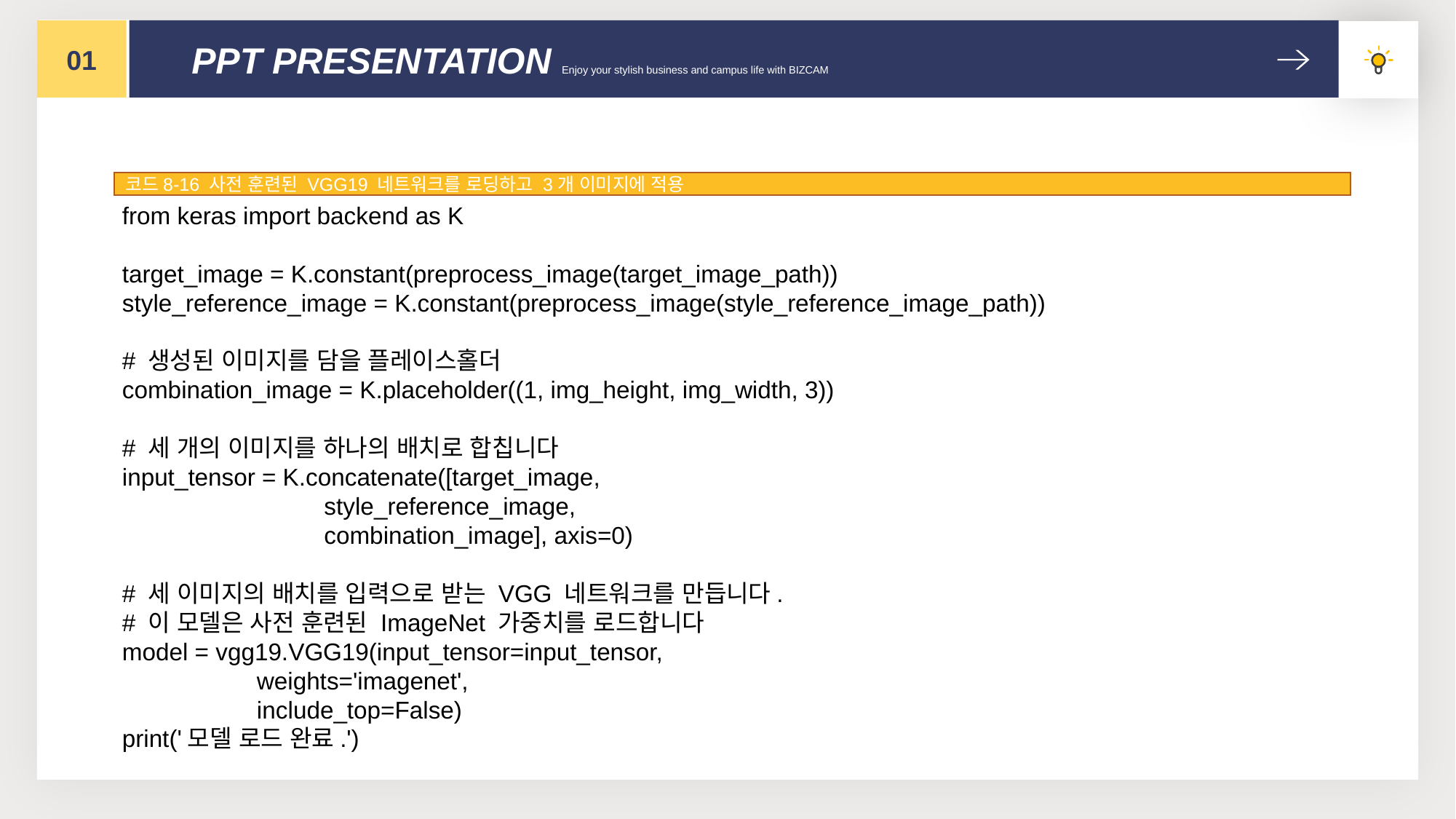

01
PPT PRESENTATION Enjoy your stylish business and campus life with BIZCAM

코드8-16 사전 훈련된 VGG19 네트워크를 로딩하고 3개 이미지에 적용
from keras import backend as K

target_image = K.constant(preprocess_image(target_image_path))
style_reference_image = K.constant(preprocess_image(style_reference_image_path))

# 생성된 이미지를 담을 플레이스홀더
combination_image = K.placeholder((1, img_height, img_width, 3))

# 세 개의 이미지를 하나의 배치로 합칩니다
input_tensor = K.concatenate([target_image,
                              style_reference_image,
                              combination_image], axis=0)

# 세 이미지의 배치를 입력으로 받는 VGG 네트워크를 만듭니다.
# 이 모델은 사전 훈련된 ImageNet 가중치를 로드합니다
model = vgg19.VGG19(input_tensor=input_tensor,
                    weights='imagenet',
                    include_top=False)
print('모델 로드 완료.')